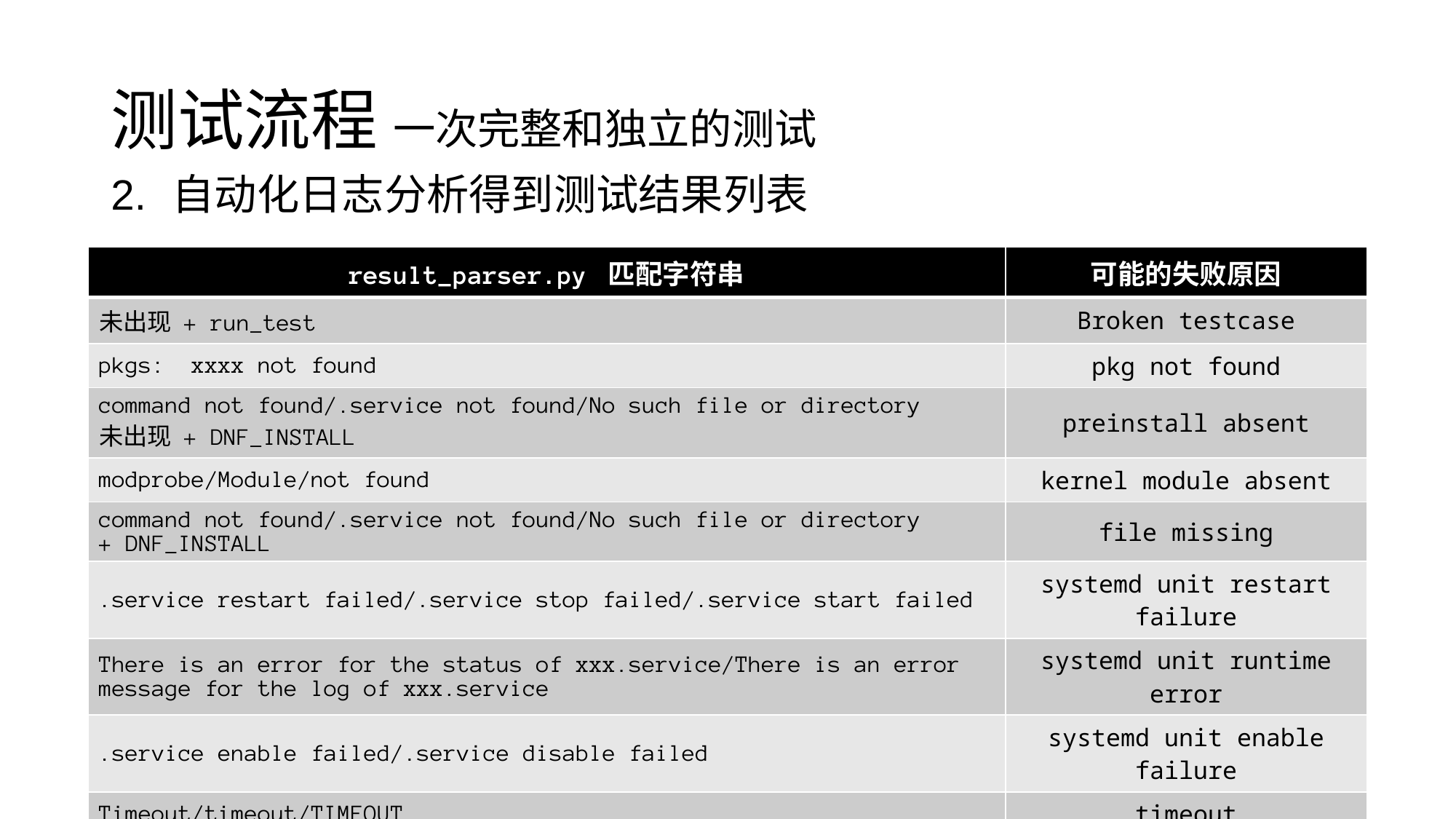

# 测试流程 一次完整和独立的测试
自动化日志分析得到测试结果列表
| result\_parser.py 匹配字符串 | 可能的失败原因 |
| --- | --- |
| 未出现 + run\_test | Broken testcase |
| pkgs: xxxx not found | pkg not found |
| command not found/.service not found/No such file or directory 未出现 + DNF\_INSTALL | preinstall absent |
| modprobe/Module/not found | kernel module absent |
| command not found/.service not found/No such file or directory + DNF\_INSTALL | file missing |
| .service restart failed/.service stop failed/.service start failed | systemd unit restart failure |
| There is an error for the status of xxx.service/There is an error message for the log of xxx.service | systemd unit runtime error |
| .service enable failed/.service disable failed | systemd unit enable failure |
| Timeout/timeout/TIMEOUT | timeout |